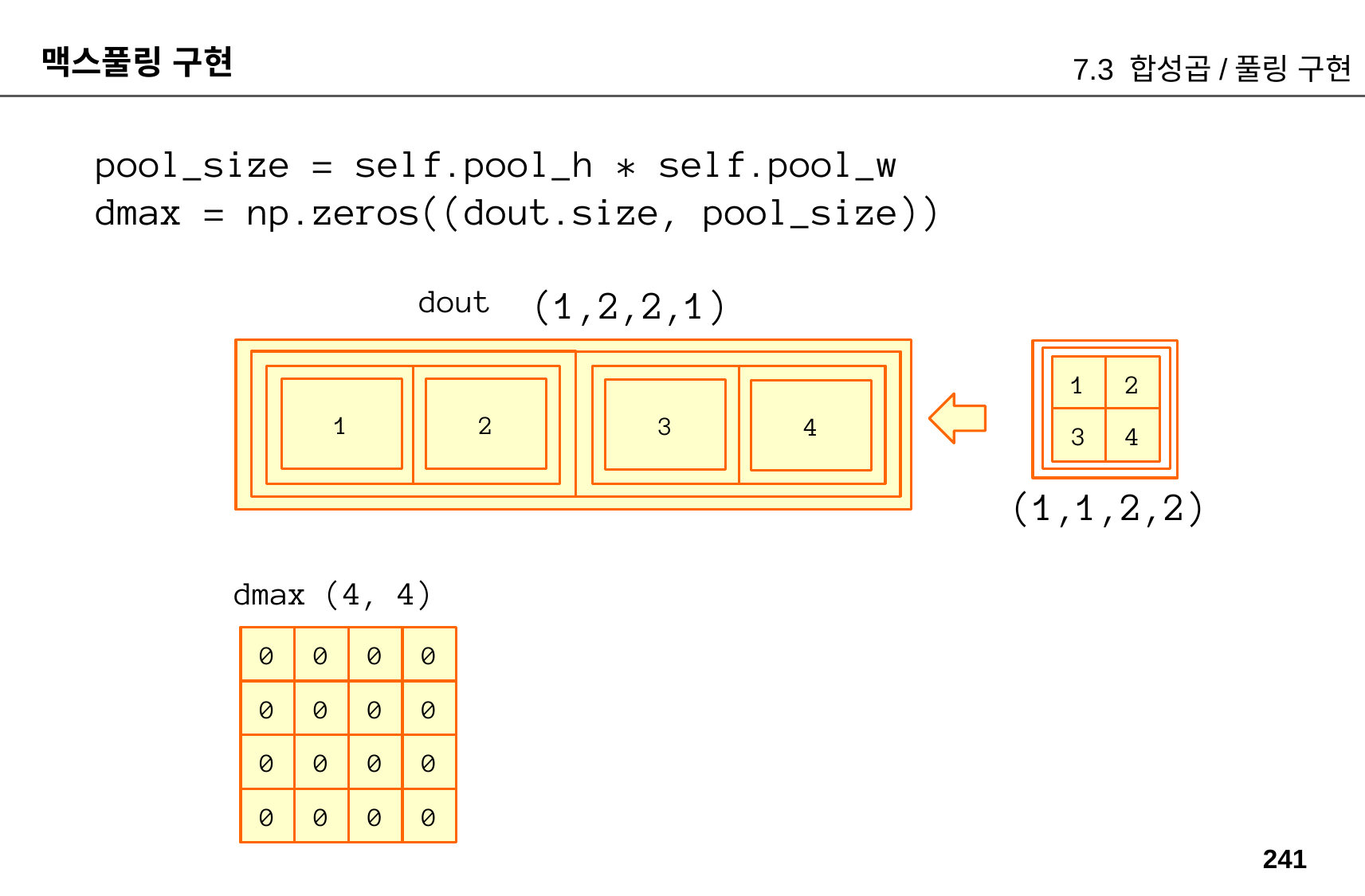

맥스풀링 구현
7.3 합성곱/풀링 구현
pool_size = self.pool_h * self.pool_w
dmax = np.zeros((dout.size, pool_size))
(1,2,2,1)
dout

1
2

1
2
3
4

3
4
(1,1,2,2)
dmax (4, 4)
0
0
0
0
0
0
0
0
0
0
0
0
0
0
0
0